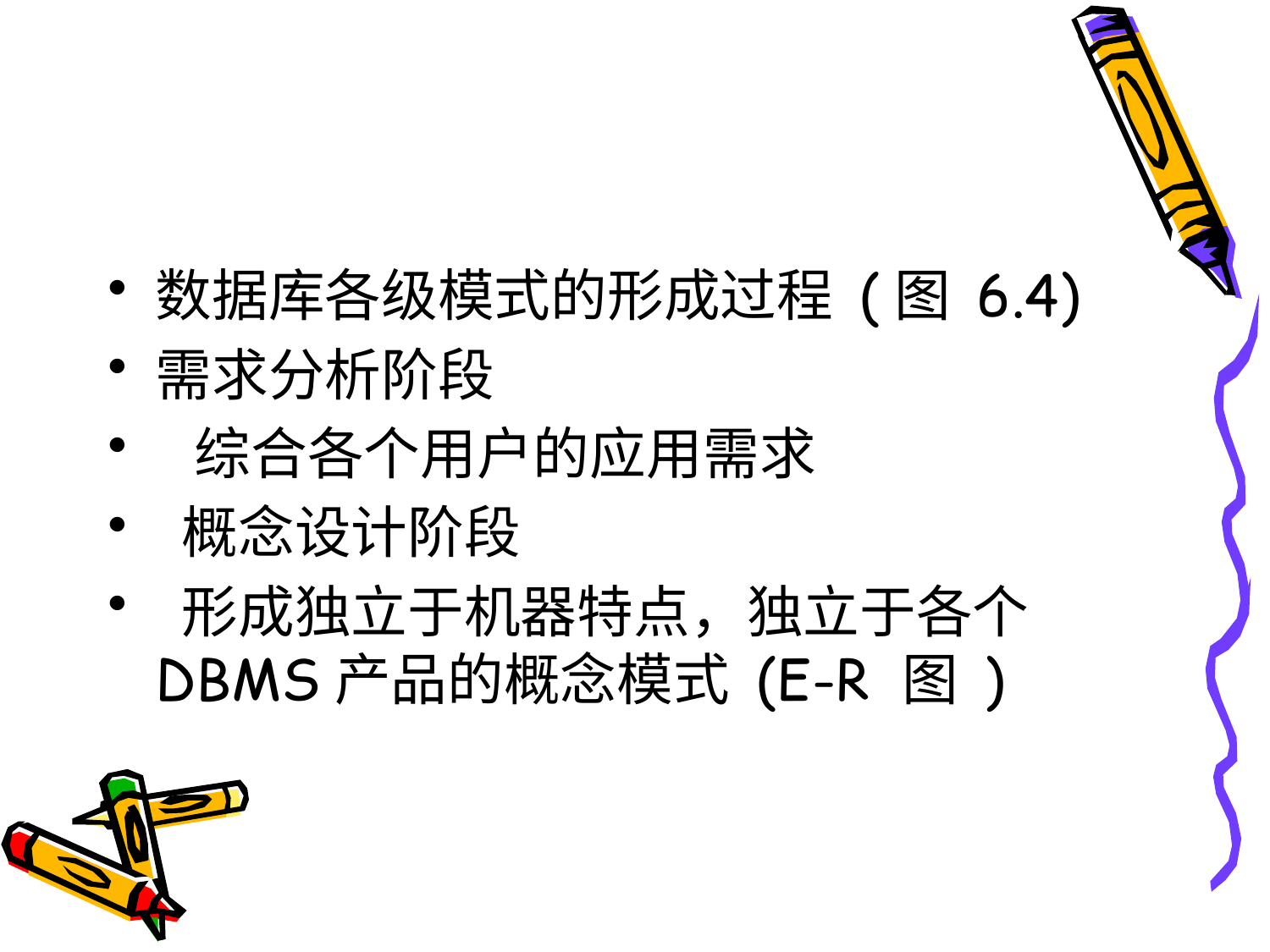

#
数据库各级模式的形成过程 (图 6.4)
需求分析阶段
  综合各个用户的应用需求
 概念设计阶段
 形成独立于机器特点，独立于各个 DBMS产品的概念模式 (E-R 图 )